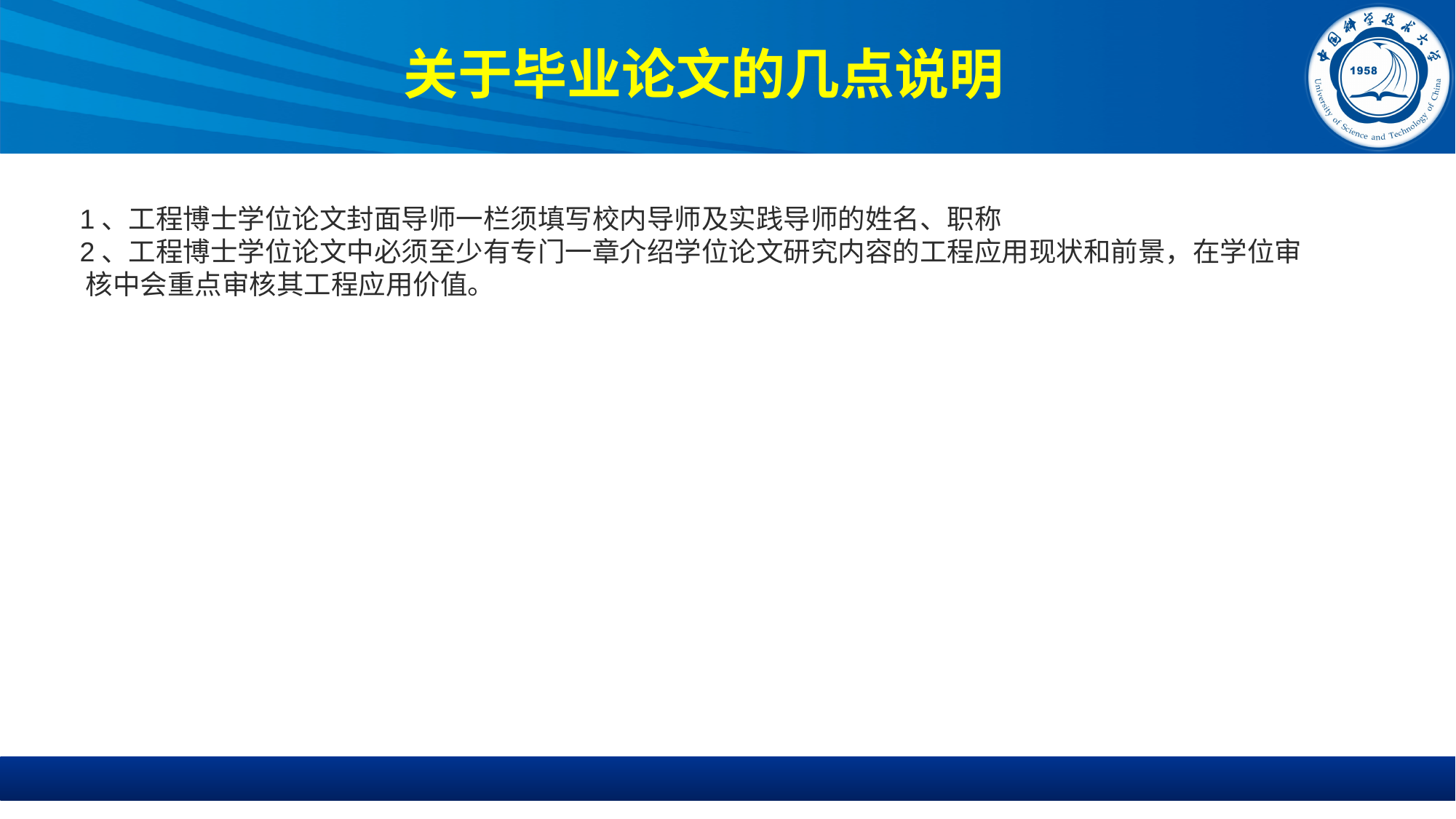

关于毕业论文的几点说明
1、工程博士学位论文封面导师一栏须填写校内导师及实践导师的姓名、职称
2、工程博士学位论文中必须至少有专门一章介绍学位论文研究内容的工程应用现状和前景，在学位审  核中会重点审核其工程应用价值。